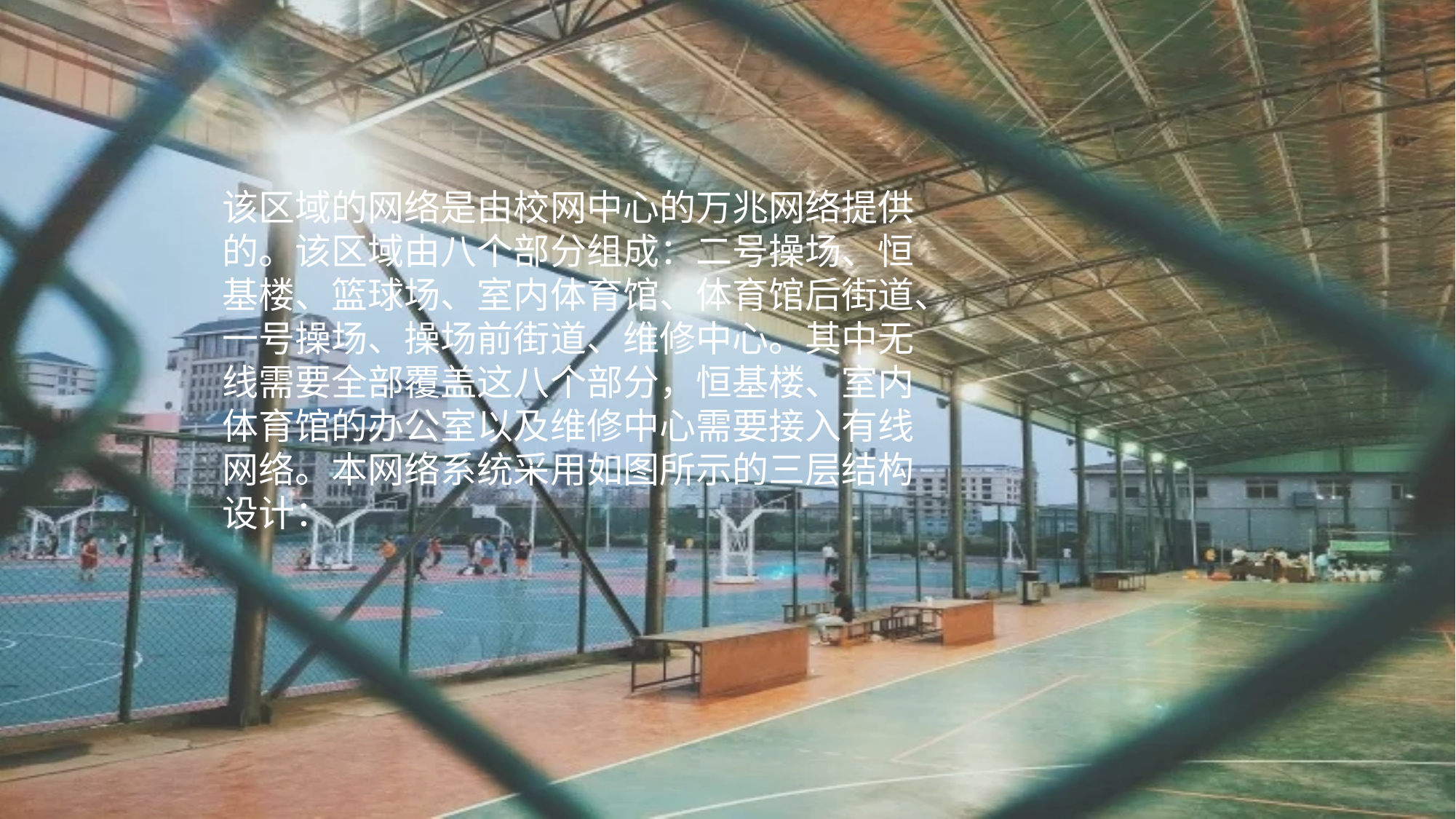

该区域的网络是由校网中心的万兆网络提供的。该区域由八个部分组成：二号操场、恒基楼、篮球场、室内体育馆、体育馆后街道、一号操场、操场前街道、维修中心。其中无线需要全部覆盖这八个部分，恒基楼、室内体育馆的办公室以及维修中心需要接入有线网络。本网络系统采用如图所示的三层结构设计：